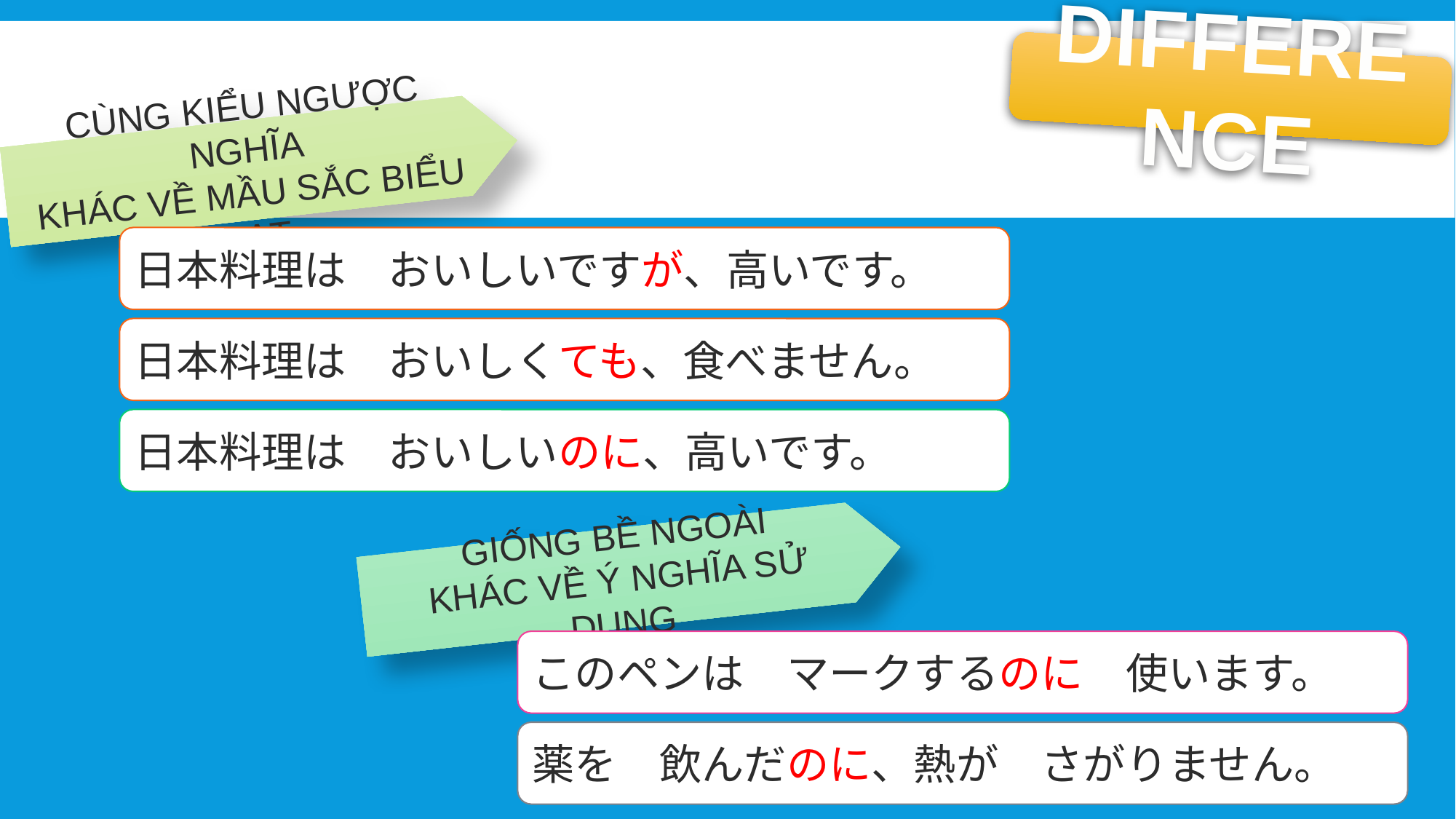

DIFFERENCE
CÙNG KIỂU NGƯỢC NGHĨA
KHÁC VỀ MẦU SẮC BIỂU ĐẠT
日本料理は　おいしいですが、高いです。
日本料理は　おいしくても、食べません。
日本料理は　おいしいのに、高いです。
GIỐNG BỀ NGOÀI
KHÁC VỀ Ý NGHĨA SỬ DỤNG
このペンは　マークするのに　使います。
薬を　飲んだのに、熱が　さがりません。